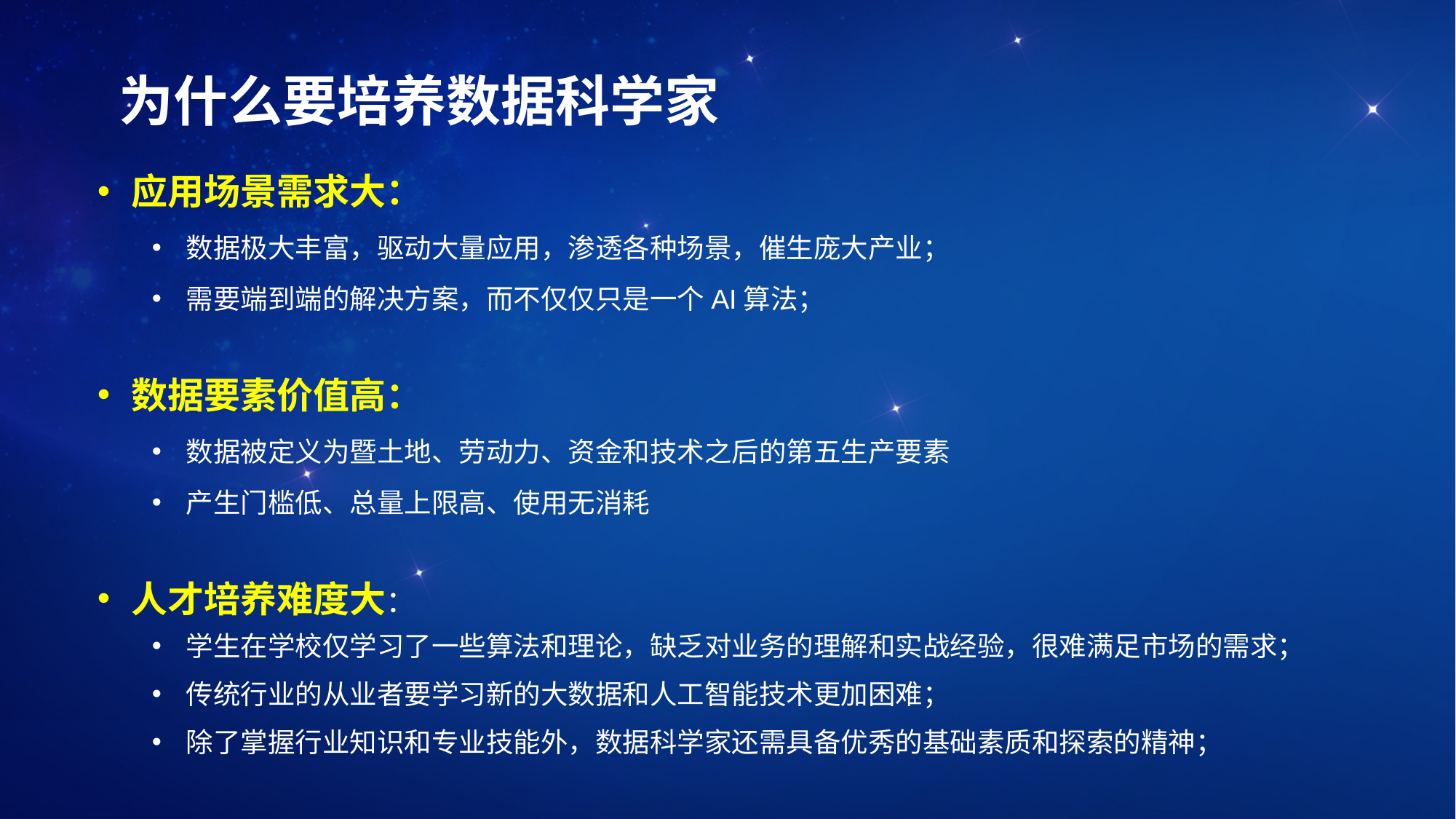

为什么要培养数据科学家
应用场景需求大：
数据极大丰富，驱动大量应用，渗透各种场景，催生庞大产业；
需要端到端的解决方案，而不仅仅只是一个AI算法；

数据要素价值高：
数据被定义为暨土地、劳动力、资金和技术之后的第五生产要素
产生门槛低、总量上限高、使用无消耗

人才培养难度大：
学生在学校仅学习了一些算法和理论，缺乏对业务的理解和实战经验，很难满足市场的需求；
传统行业的从业者要学习新的大数据和人工智能技术更加困难；
除了掌握行业知识和专业技能外，数据科学家还需具备优秀的基础素质和探索的精神；